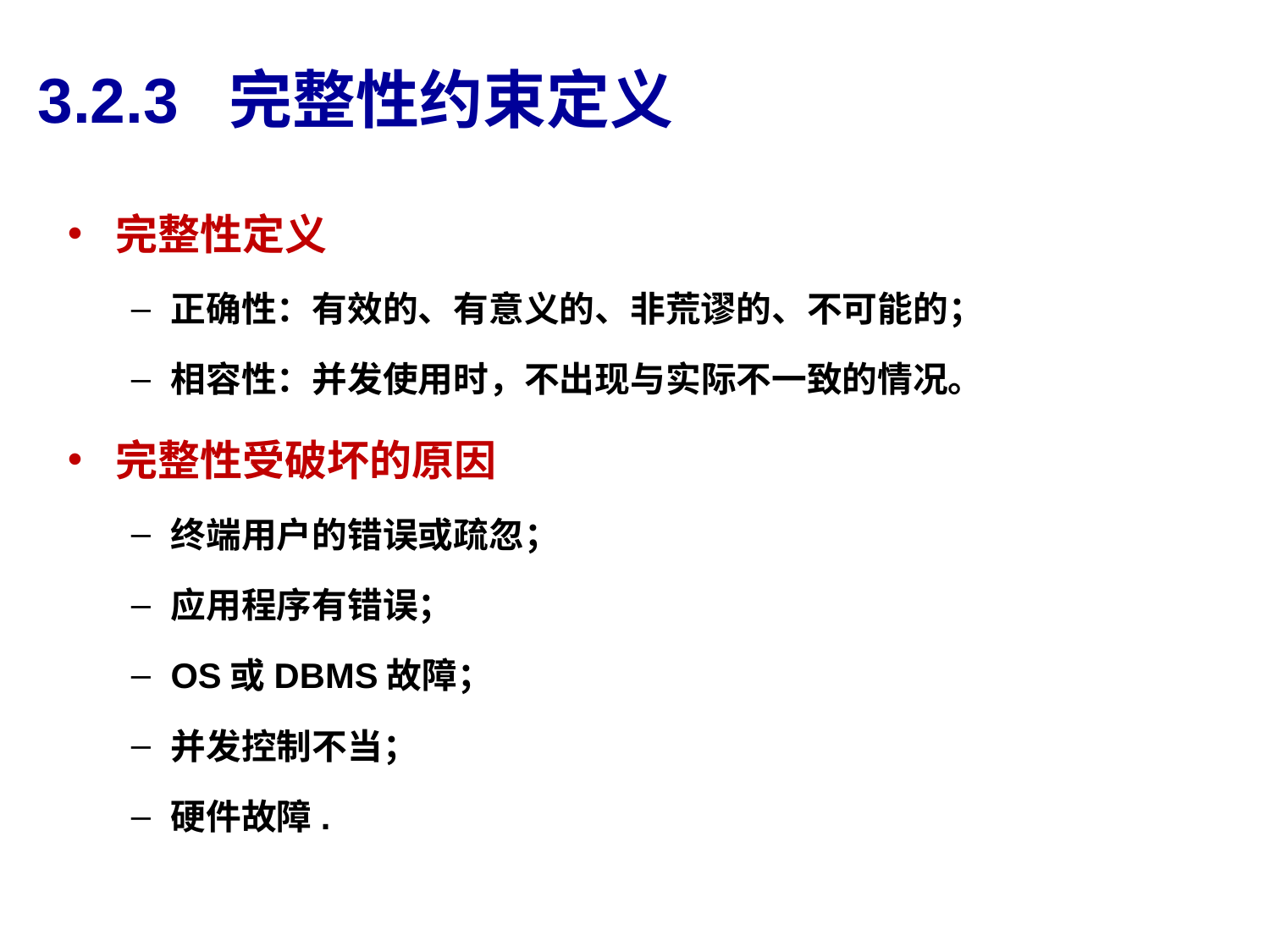

# 3.2.3  完整性约束定义
完整性定义
正确性：有效的、有意义的、非荒谬的、不可能的；
相容性：并发使用时，不出现与实际不一致的情况。
完整性受破坏的原因
终端用户的错误或疏忽；
应用程序有错误；
OS或DBMS故障；
并发控制不当；
硬件故障.